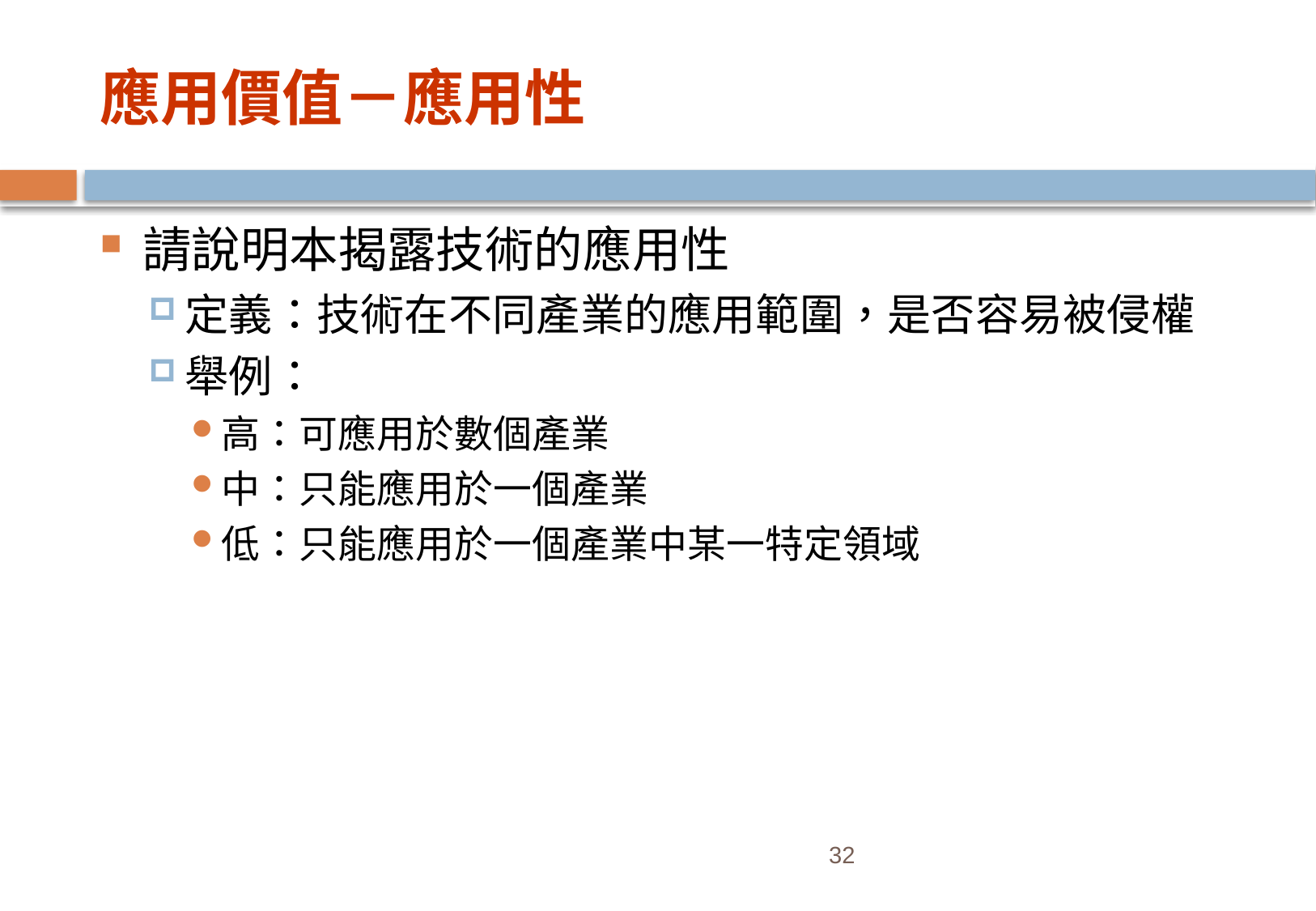

# 應用價值－應用性
請說明本揭露技術的應用性
定義：技術在不同產業的應用範圍，是否容易被侵權
舉例：
高：可應用於數個產業
中：只能應用於一個產業
低：只能應用於一個產業中某一特定領域

32